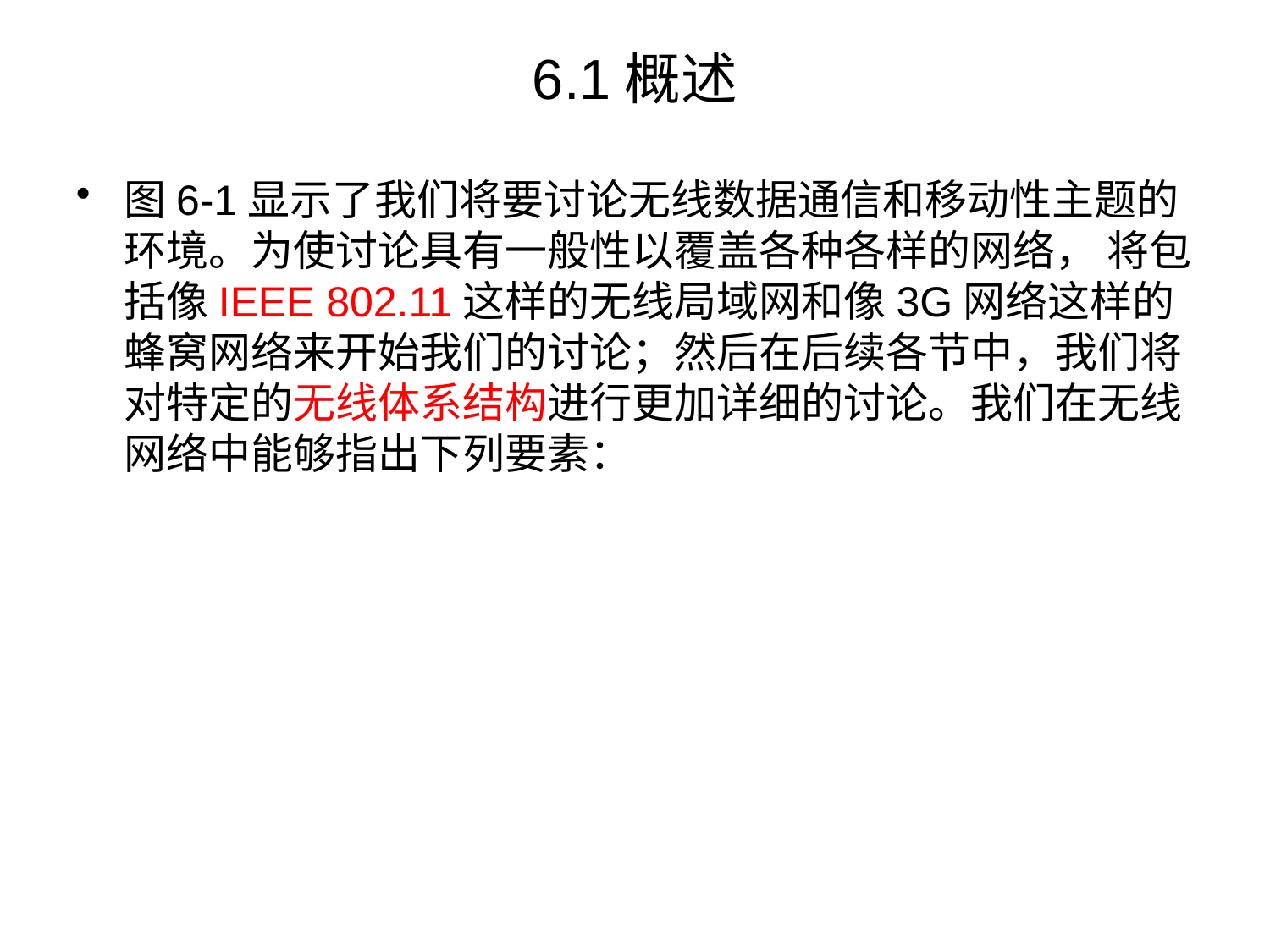

# 6.1概述
图6-1显示了我们将要讨论无线数据通信和移动性主题的环境。为使讨论具有一般性以覆盖各种各样的网络， 将包括像IEEE 802.11这样的无线局域网和像3G网络这样的蜂窝网络来开始我们的讨论；然后在后续各节中，我们将对特定的无线体系结构进行更加详细的讨论。我们在无线网络中能够指出下列要素：